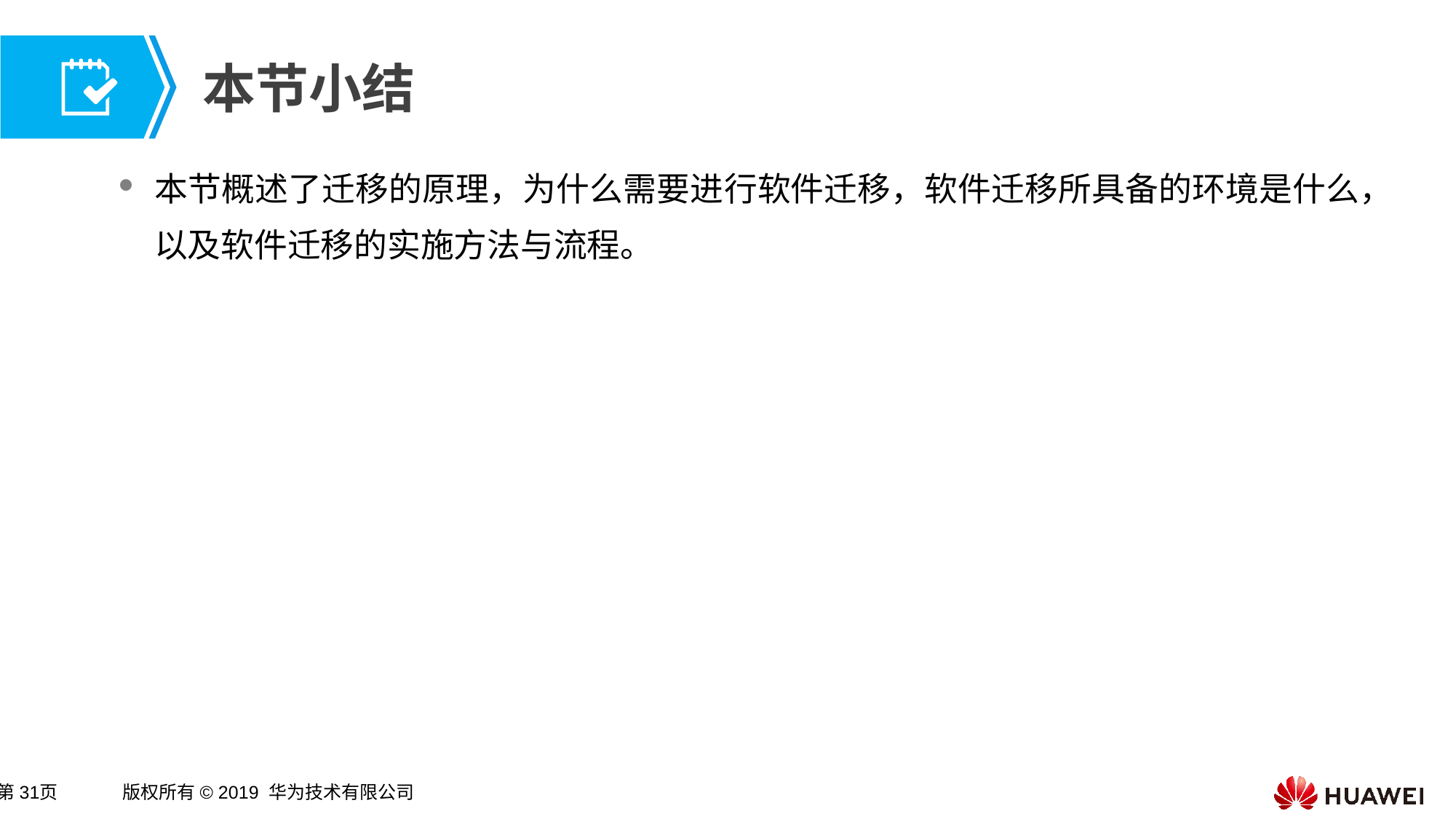

本节概述了迁移的原理，为什么需要进行软件迁移，软件迁移所具备的环境是什么，以及软件迁移的实施方法与流程。